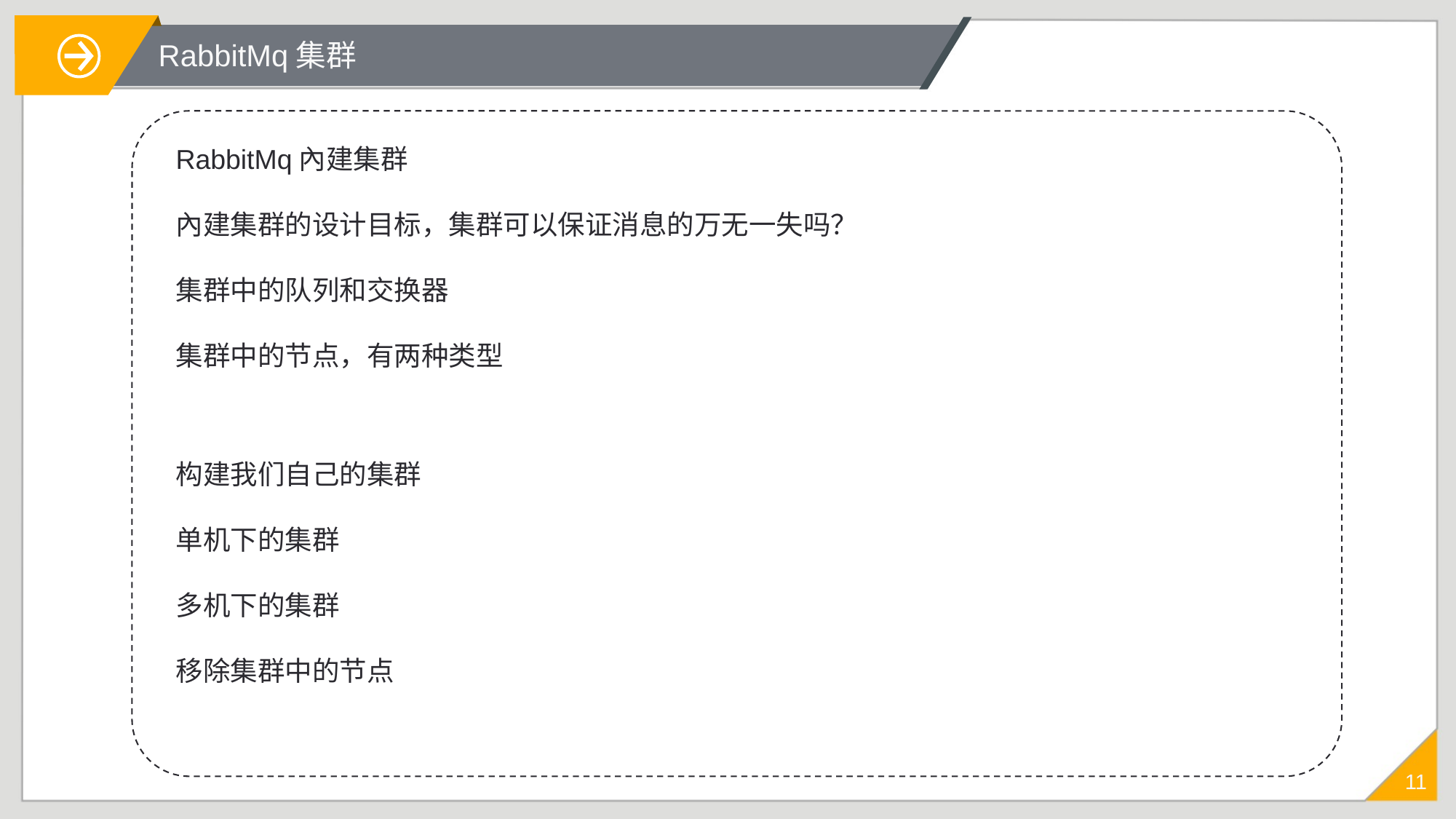

RabbitMq集群

RabbitMq內建集群

內建集群的设计目标，集群可以保证消息的万无一失吗？

集群中的队列和交换器

集群中的节点，有两种类型

构建我们自己的集群

单机下的集群

多机下的集群

移除集群中的节点